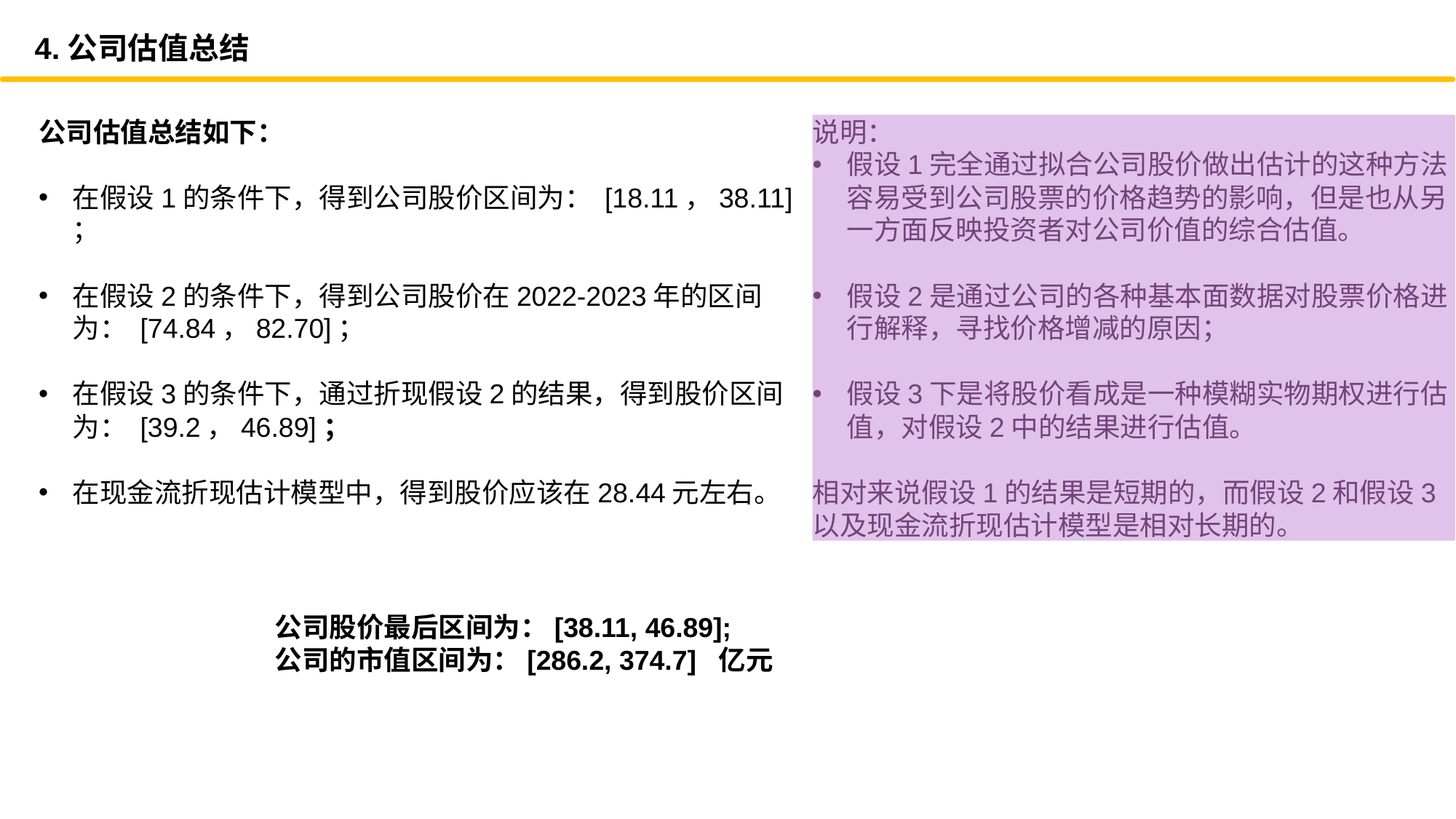

4.公司估值总结
公司估值总结如下：

在假设1的条件下，得到公司股价区间为： [18.11，38.11] ；

在假设2的条件下，得到公司股价在2022-2023年的区间为： [74.84，82.70]；

在假设3的条件下，通过折现假设2的结果，得到股价区间为： [39.2，46.89]；

在现金流折现估计模型中，得到股价应该在28.44元左右。
说明：
假设1完全通过拟合公司股价做出估计的这种方法容易受到公司股票的价格趋势的影响，但是也从另一方面反映投资者对公司价值的综合估值。

假设2是通过公司的各种基本面数据对股票价格进行解释，寻找价格增减的原因；

假设3下是将股价看成是一种模糊实物期权进行估值，对假设2中的结果进行估值。

相对来说假设1的结果是短期的，而假设2和假设3以及现金流折现估计模型是相对长期的。
公司股价最后区间为：[38.11, 46.89];
公司的市值区间为：[286.2, 374.7]  亿元